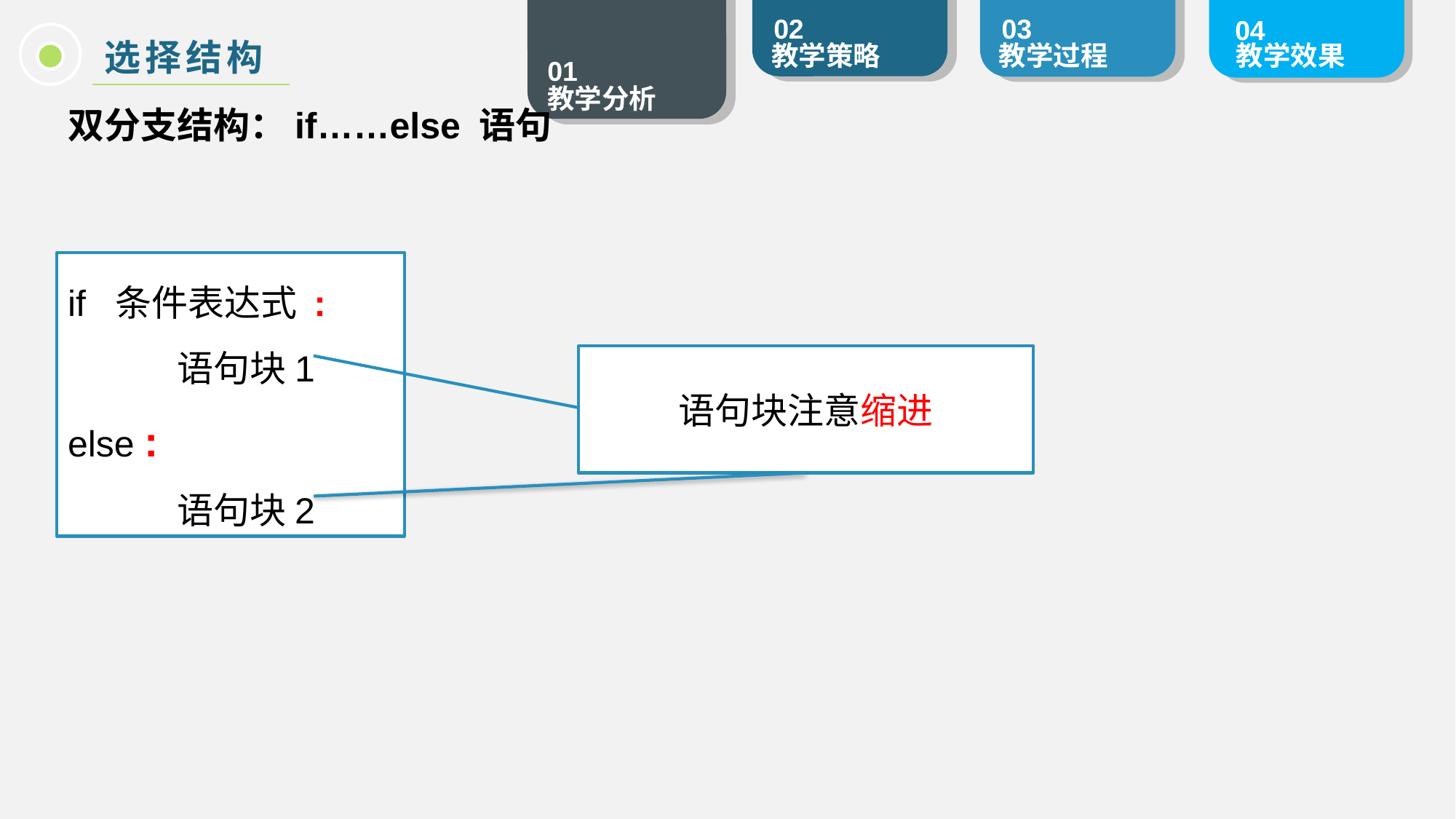

选择结构
双分支结构：if……else 语句
if  条件表达式 :
	语句块1
else :
	语句块2
语句块注意缩进